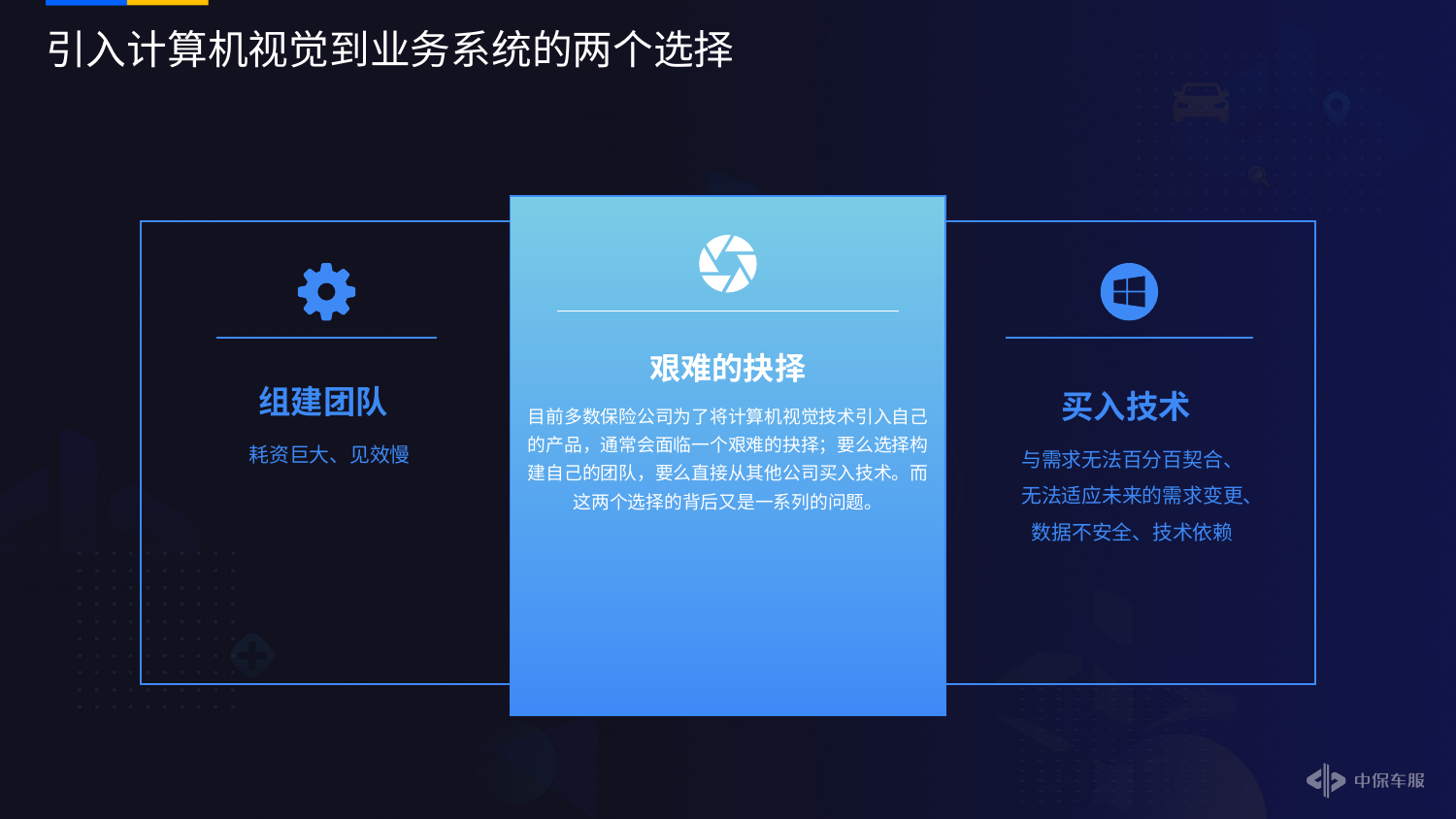

# 引入计算机视觉到业务系统的两个选择
目前多数保险公司为了将计算机视觉技术引入自己的产品，通常会面临一个艰难的抉择；要么选择构建自己的团队，要么直接从其他公司买入技术。而这两个选择的背后又是一系列的问题。

艰难的抉择
组建团队
耗资巨大、见效慢
买入技术
与需求无法百分百契合、无法适应未来的需求变更、
数据不安全、技术依赖